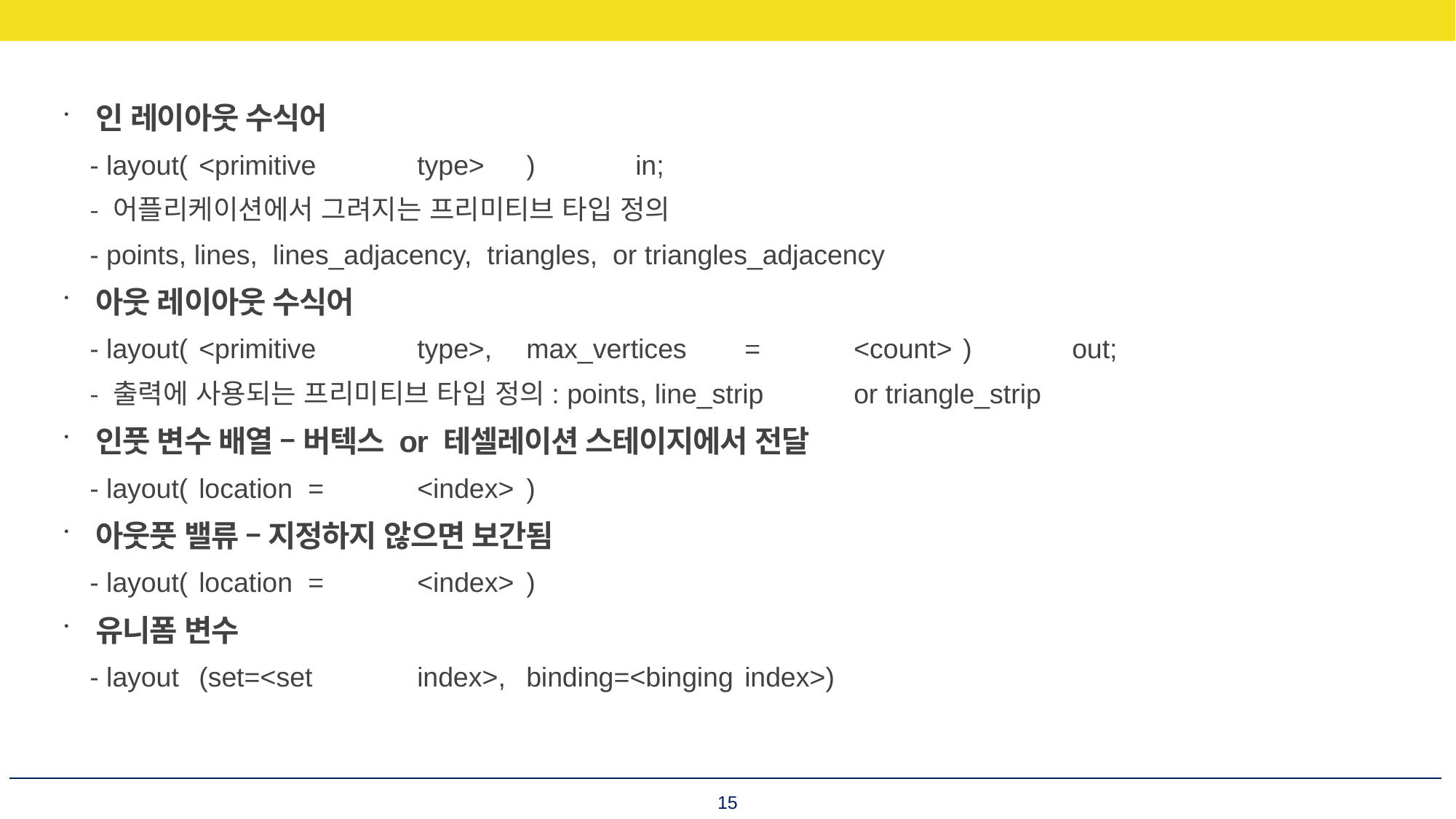

인 레이아웃 수식어
- layout(	<primitive	type>	)	in;
- 어플리케이션에서 그려지는 프리미티브 타입 정의
- points, lines,  lines_adjacency,  triangles,  or triangles_adjacency
아웃 레이아웃 수식어
- layout(	<primitive	type>,	max_vertices	=	<count>	)	out;
- 출력에 사용되는 프리미티브 타입 정의: points, line_strip	or triangle_strip
인풋 변수 배열 – 버텍스 or 테셀레이션 스테이지에서 전달
- layout(	location	=	<index>	)
아웃풋 밸류 – 지정하지 않으면 보간됨
- layout(	location	=	<index>	)
유니폼 변수
- layout	(set=<set	index>,	binding=<binging	index>)
15